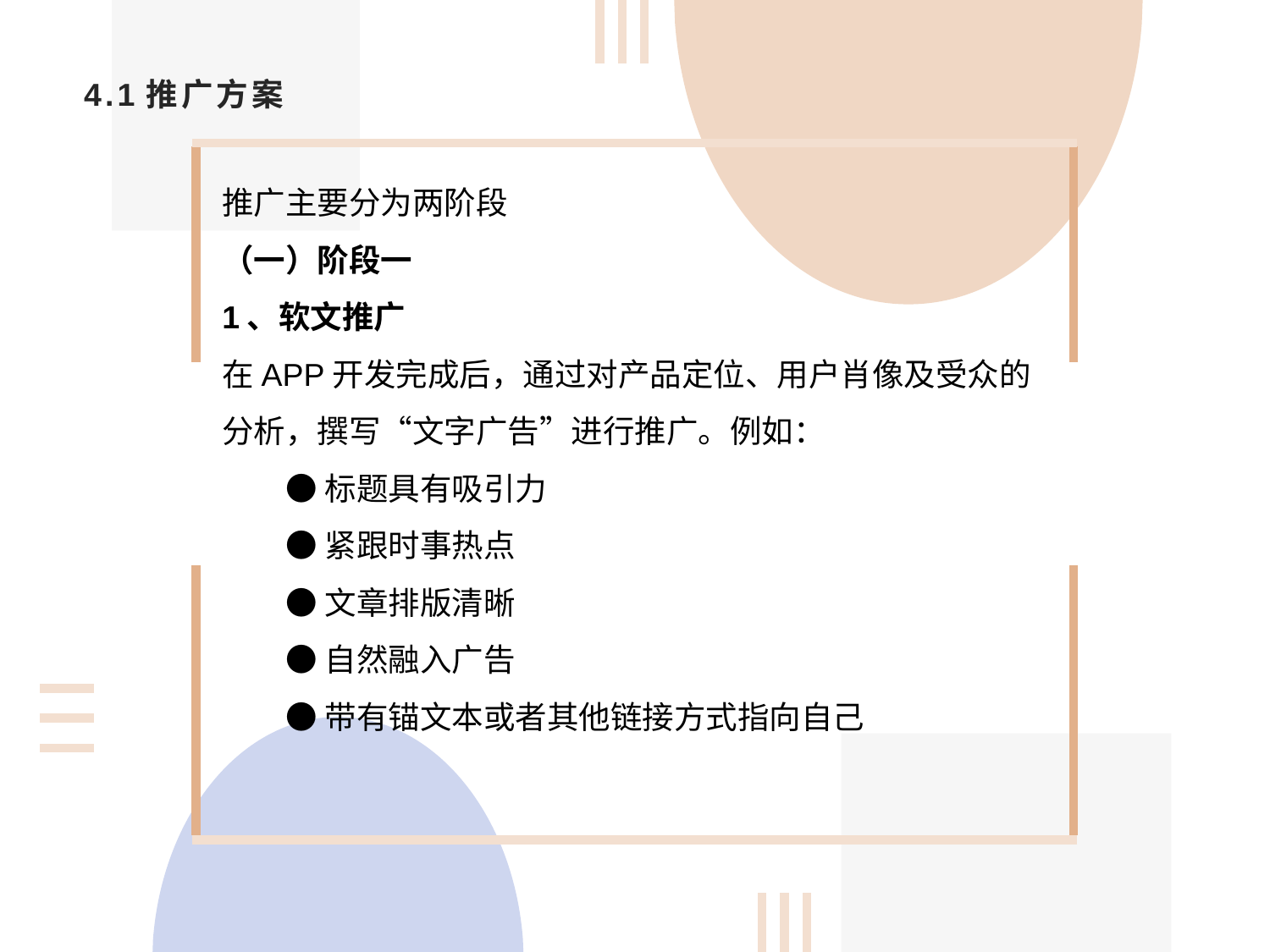

# 4.1推广方案
推广主要分为两阶段
（一）阶段一
1、软文推广
在APP开发完成后，通过对产品定位、用户肖像及受众的分析，撰写“文字广告”进行推广。例如：
●标题具有吸引力
●紧跟时事热点
●文章排版清晰
●自然融入广告
●带有锚文本或者其他链接方式指向自己